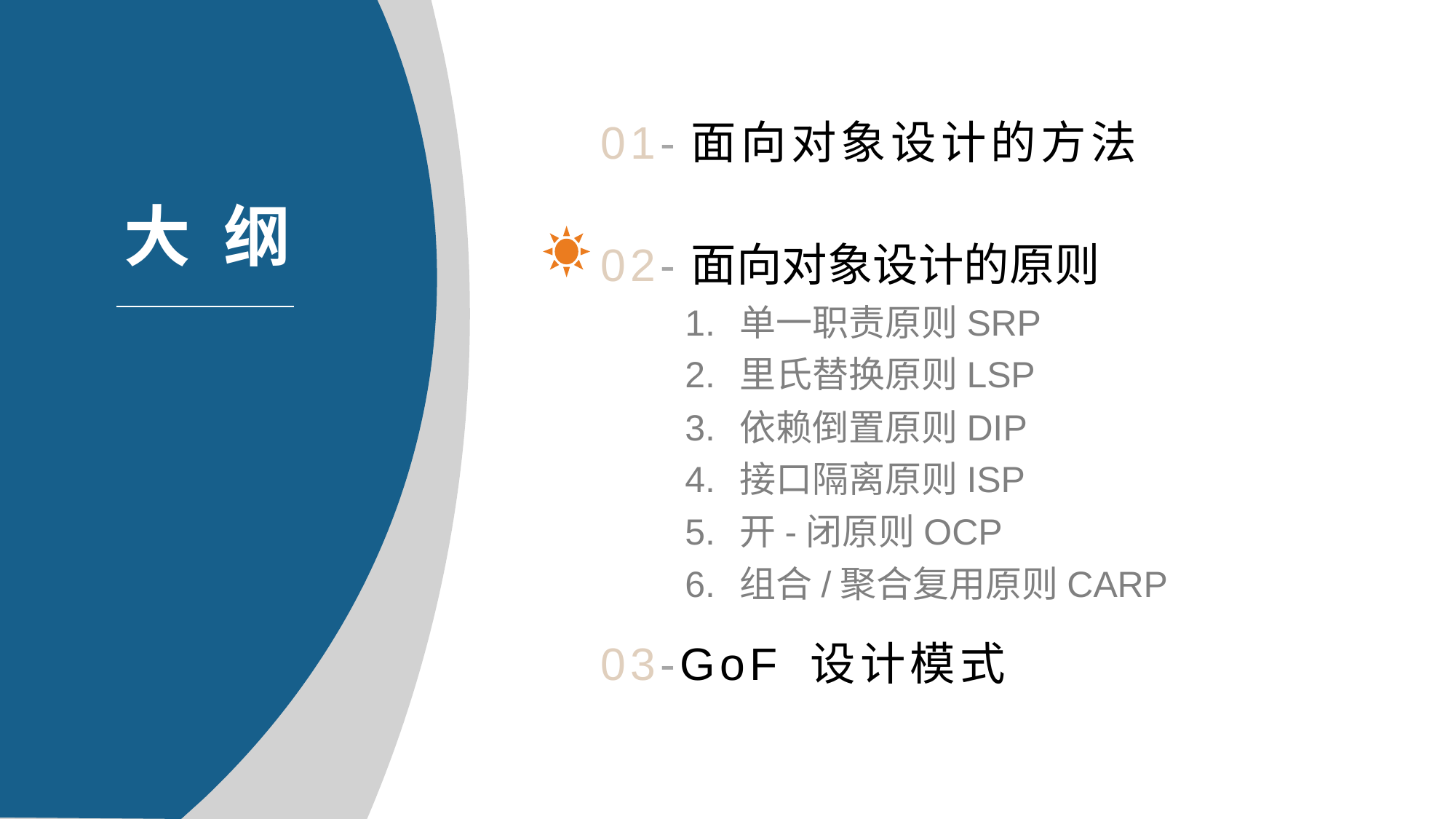

01-面向对象设计的方法

02-面向对象设计的原则
单一职责原则SRP
里氏替换原则LSP
依赖倒置原则DIP
接口隔离原则ISP
开-闭原则OCP
组合/聚合复用原则CARP

03-GoF 设计模式
14